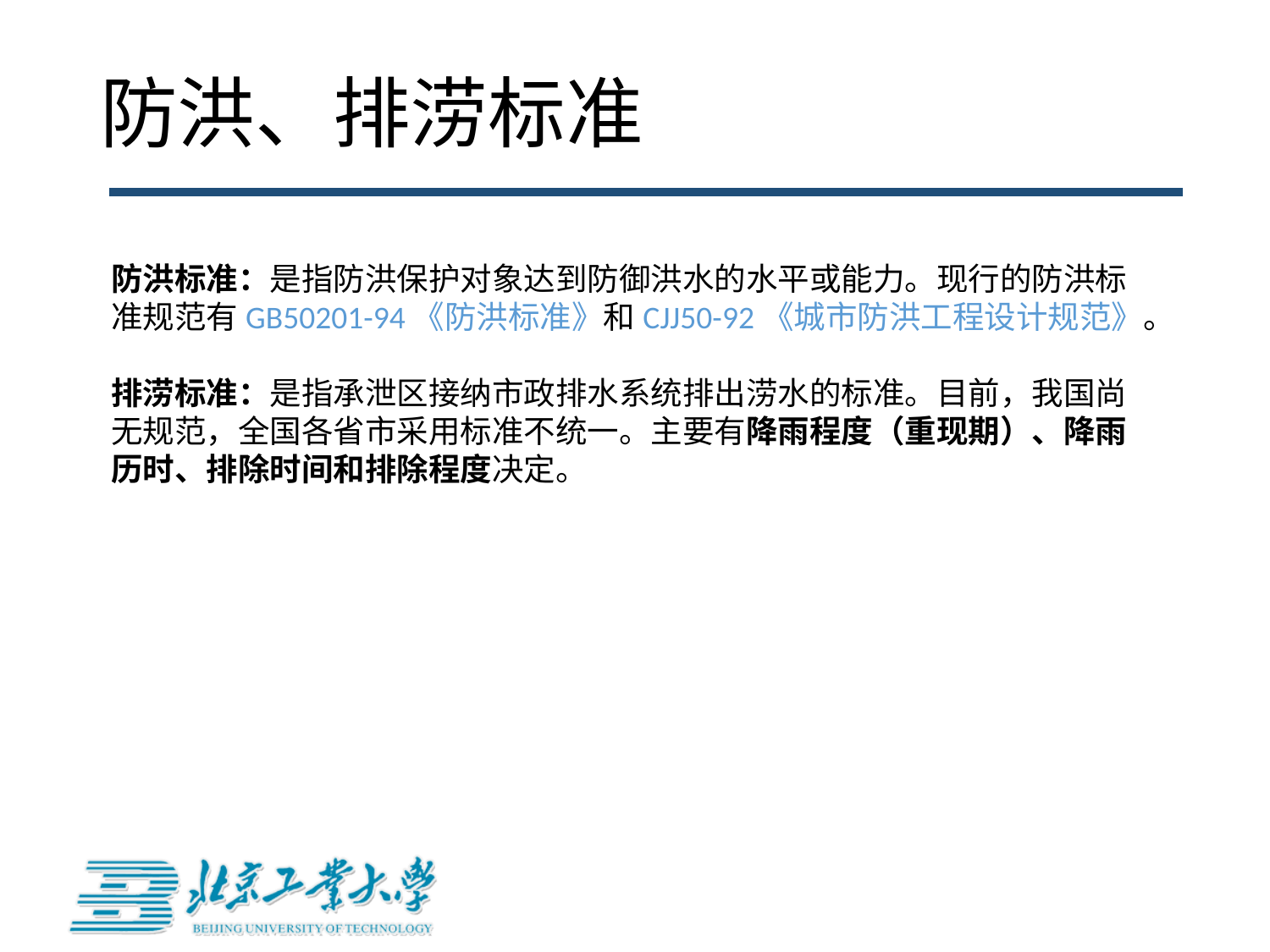

# 防洪、排涝标准
防洪标准：是指防洪保护对象达到防御洪水的水平或能力。现行的防洪标准规范有GB50201-94《防洪标准》和CJJ50-92《城市防洪工程设计规范》。

排涝标准：是指承泄区接纳市政排水系统排出涝水的标准。目前，我国尚无规范，全国各省市采用标准不统一。主要有降雨程度（重现期）、降雨历时、排除时间和排除程度决定。